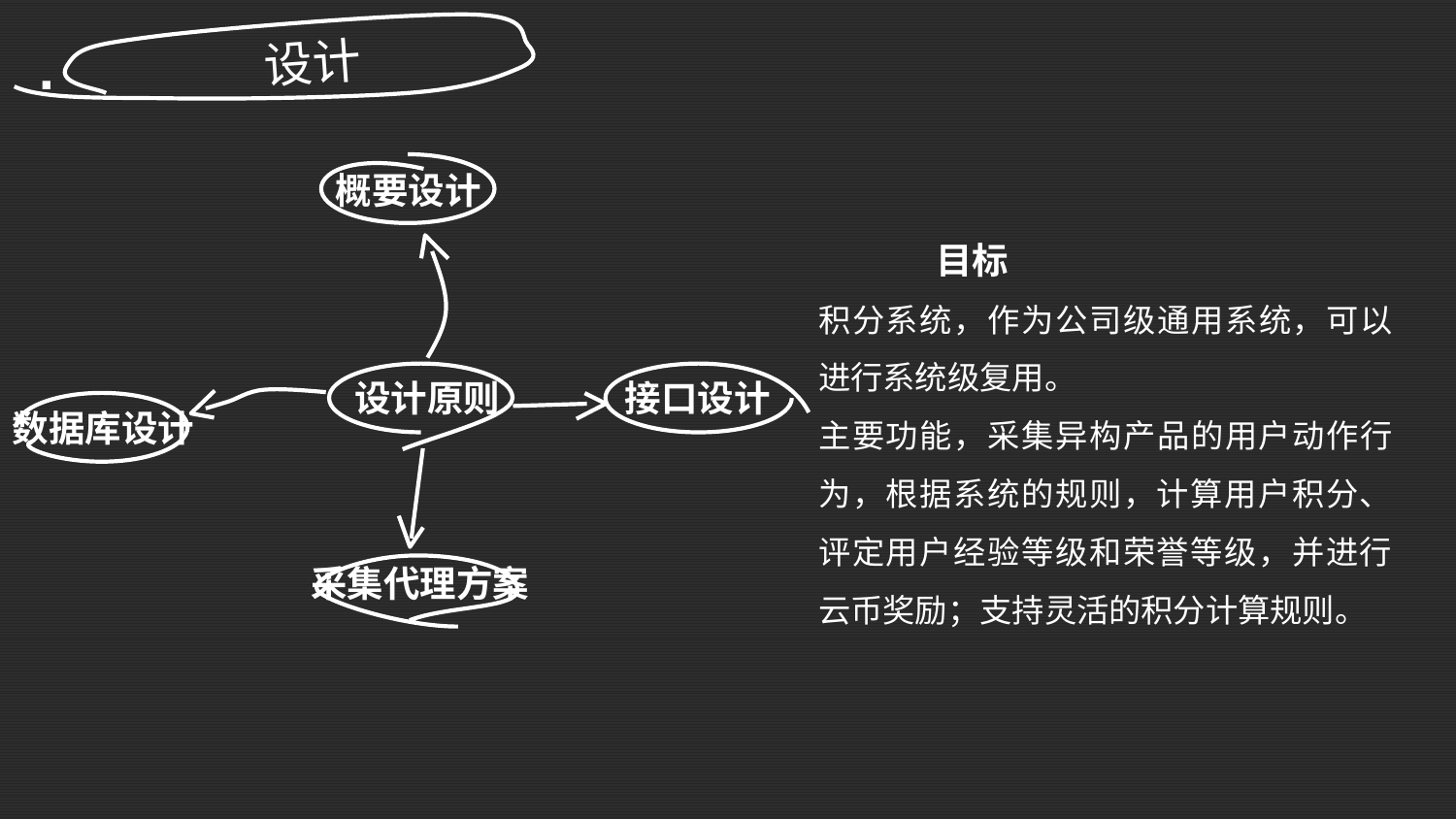

设计
.

概要设计
目标

积分系统，作为公司级通用系统，可以进行系统级复用。
主要功能，采集异构产品的用户动作行为，根据系统的规则，计算用户积分、评定用户经验等级和荣誉等级，并进行云币奖励；支持灵活的积分计算规则。

设计原则

接口设计

数据库设计

采集代理方案